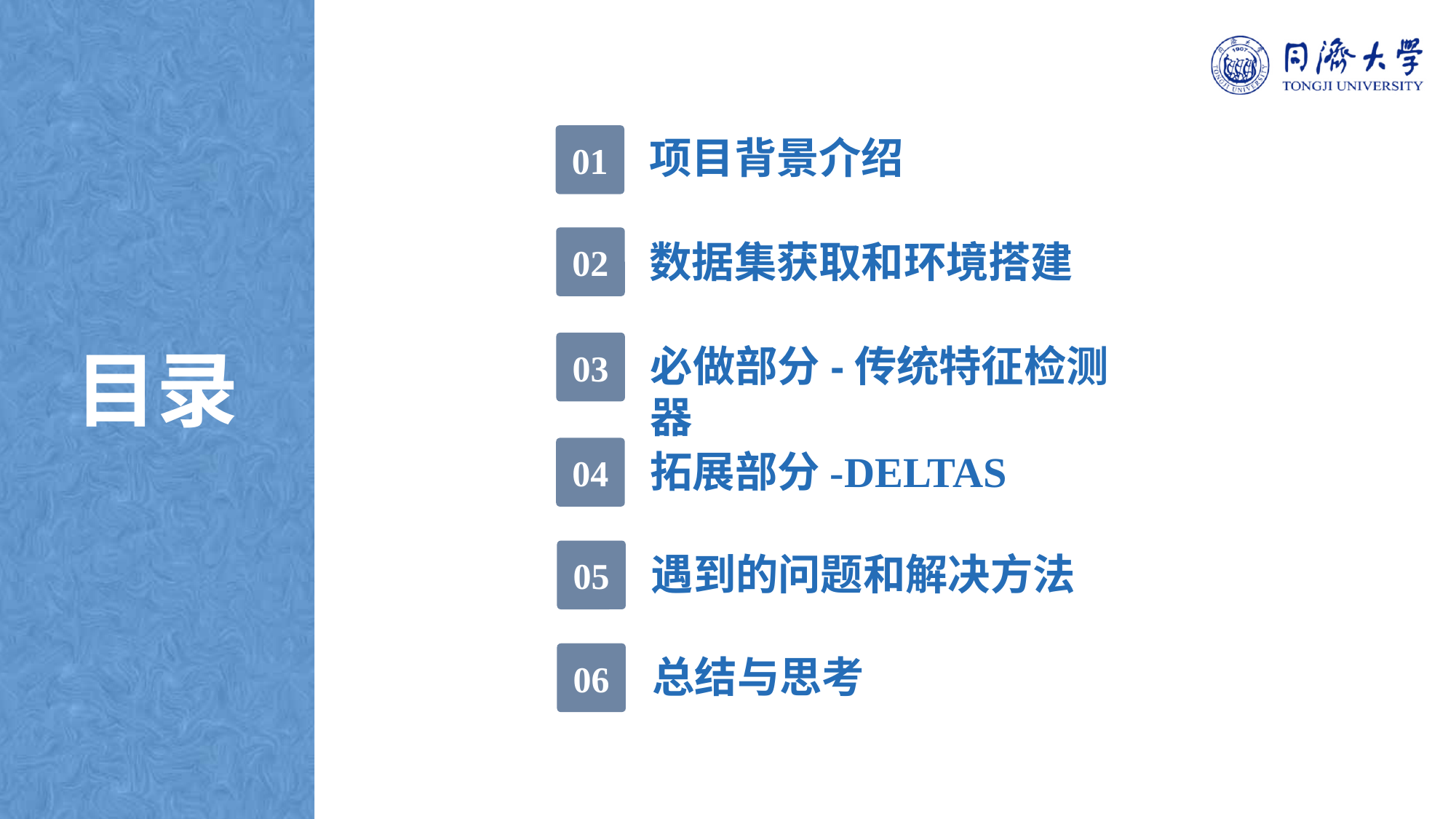

01
项目背景介绍
02
数据集获取和环境搭建
03
目录
必做部分-传统特征检测器
04
拓展部分-DELTAS
05
遇到的问题和解决方法
06
总结与思考